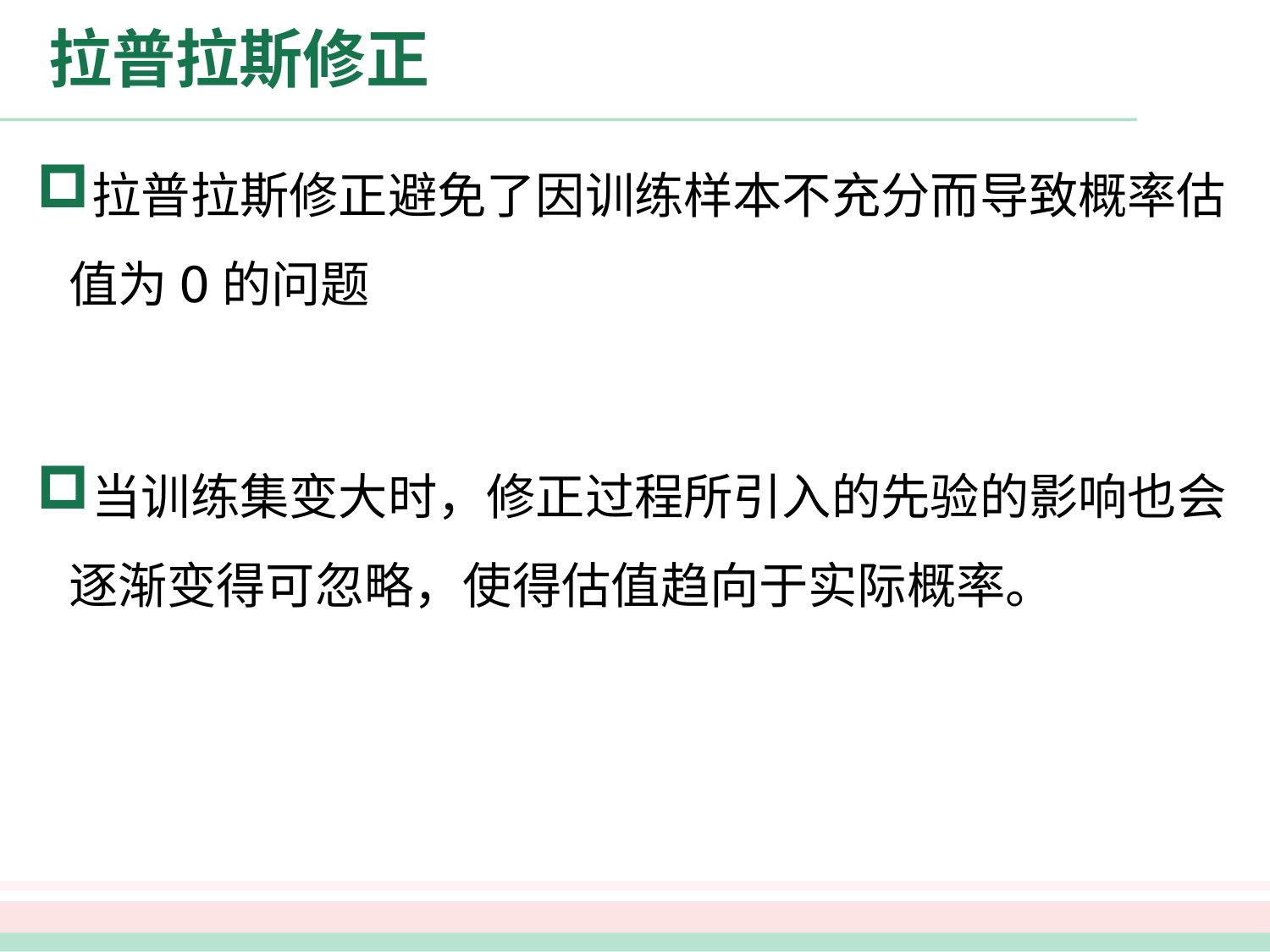

# 拉普拉斯修正
拉普拉斯修正避免了因训练样本不充分而导致概率估值为0的问题

当训练集变大时，修正过程所引入的先验的影响也会逐渐变得可忽略，使得估值趋向于实际概率。